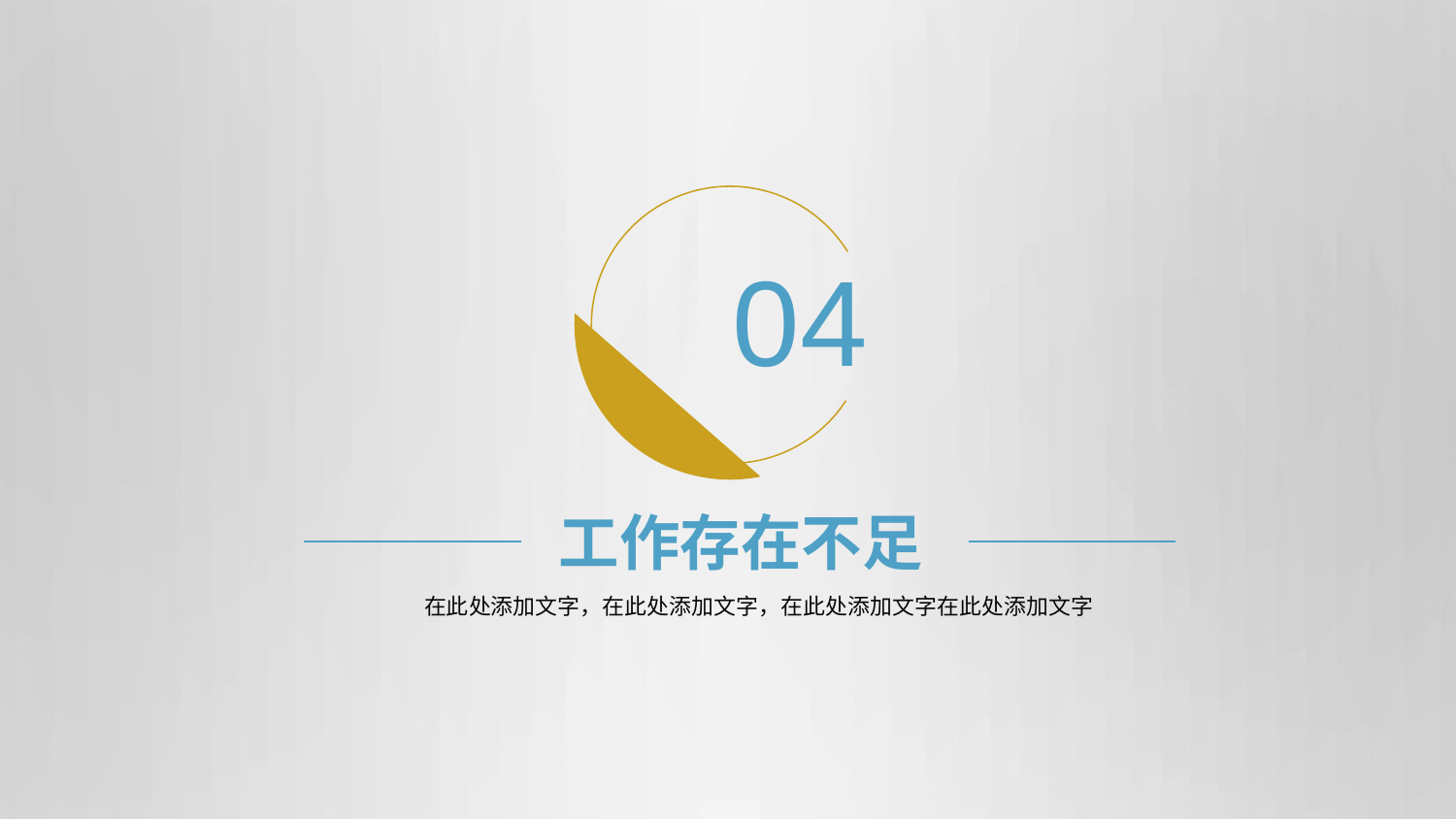

04
工作存在不足
在此处添加文字，在此处添加文字，在此处添加文字在此处添加文字